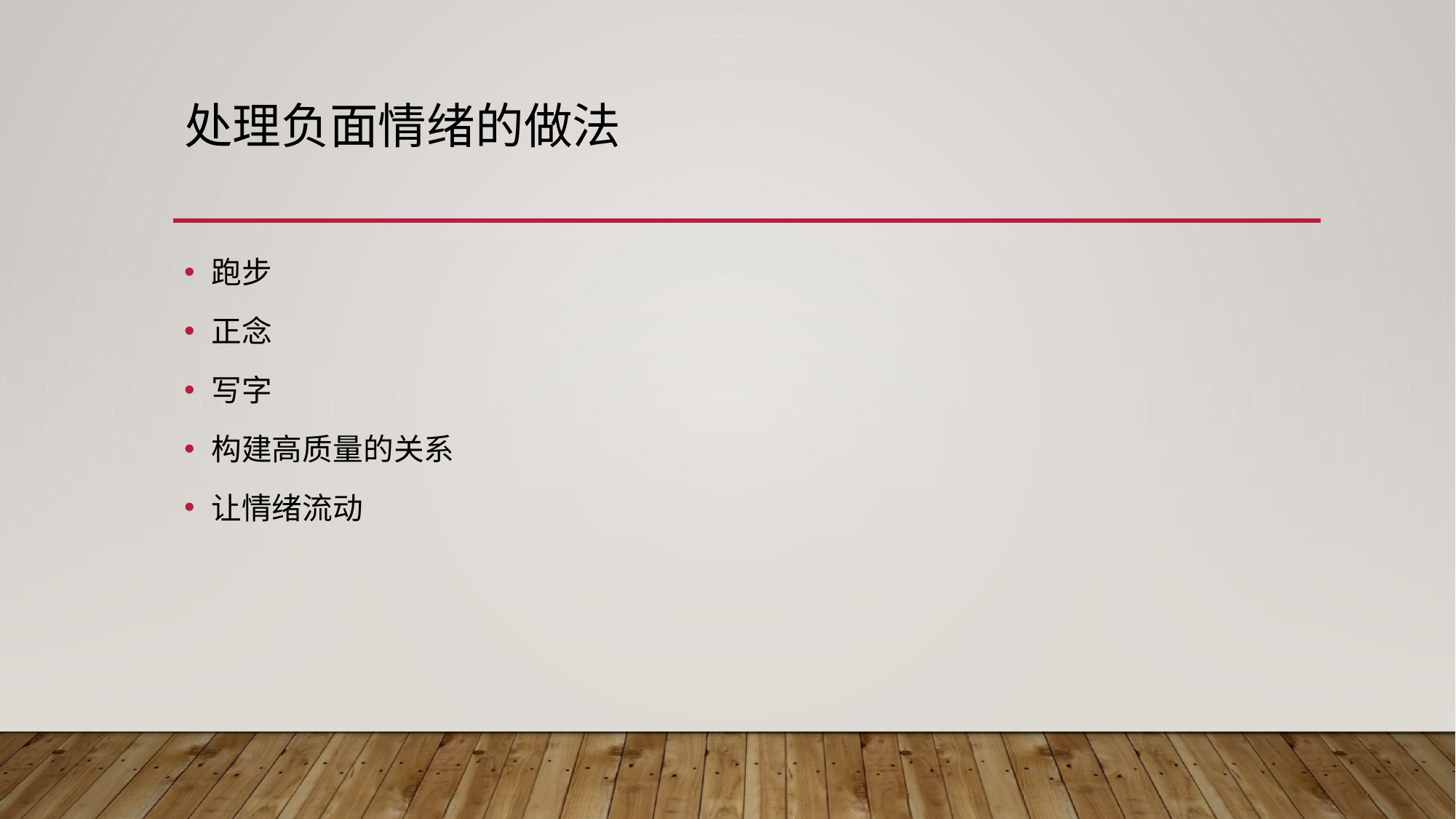

# 处理负面情绪的做法
跑步
正念
写字
构建高质量的关系
让情绪流动